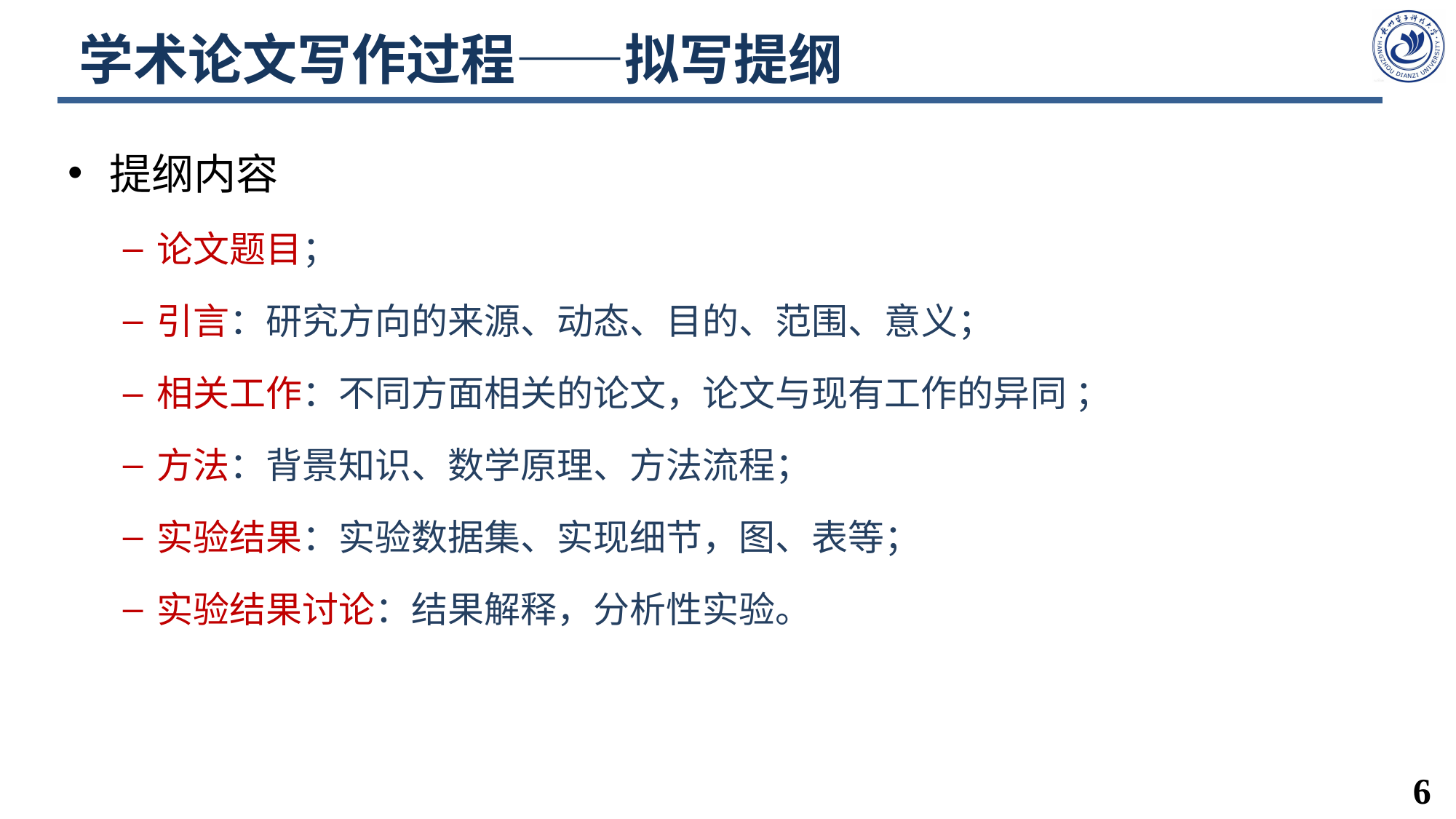

# 学术论文写作过程——拟写提纲
提纲内容
论文题目；
引言：研究方向的来源、动态、目的、范围、意义；
相关工作：不同方面相关的论文，论文与现有工作的异同 ；
方法：背景知识、数学原理、方法流程；
实验结果：实验数据集、实现细节，图、表等；
实验结果讨论：结果解释，分析性实验。

6